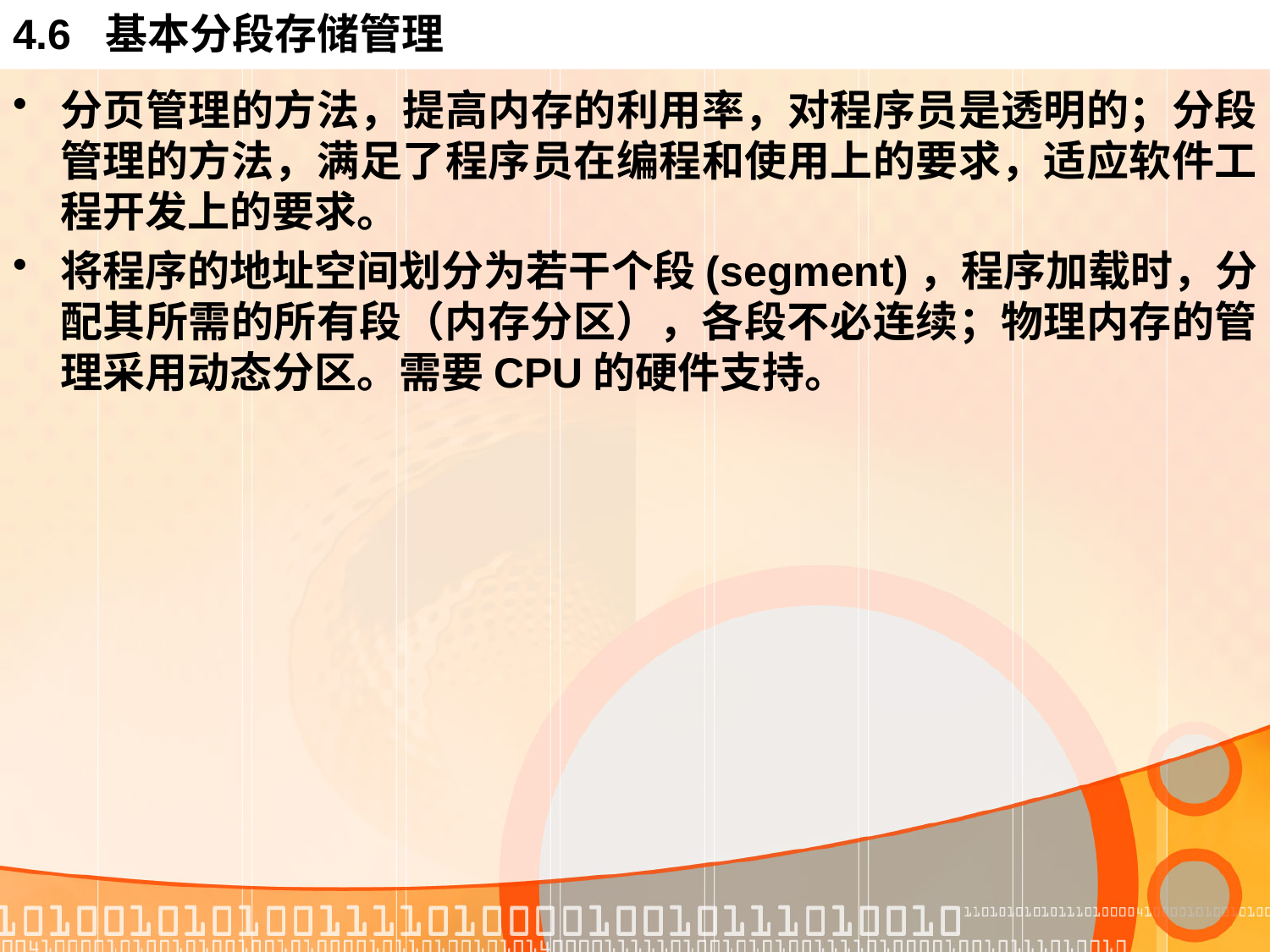

# 4.6  基本分段存储管理
分页管理的方法，提高内存的利用率，对程序员是透明的；分段管理的方法，满足了程序员在编程和使用上的要求，适应软件工程开发上的要求。
将程序的地址空间划分为若干个段(segment)，程序加载时，分配其所需的所有段（内存分区），各段不必连续；物理内存的管理采用动态分区。需要CPU的硬件支持。